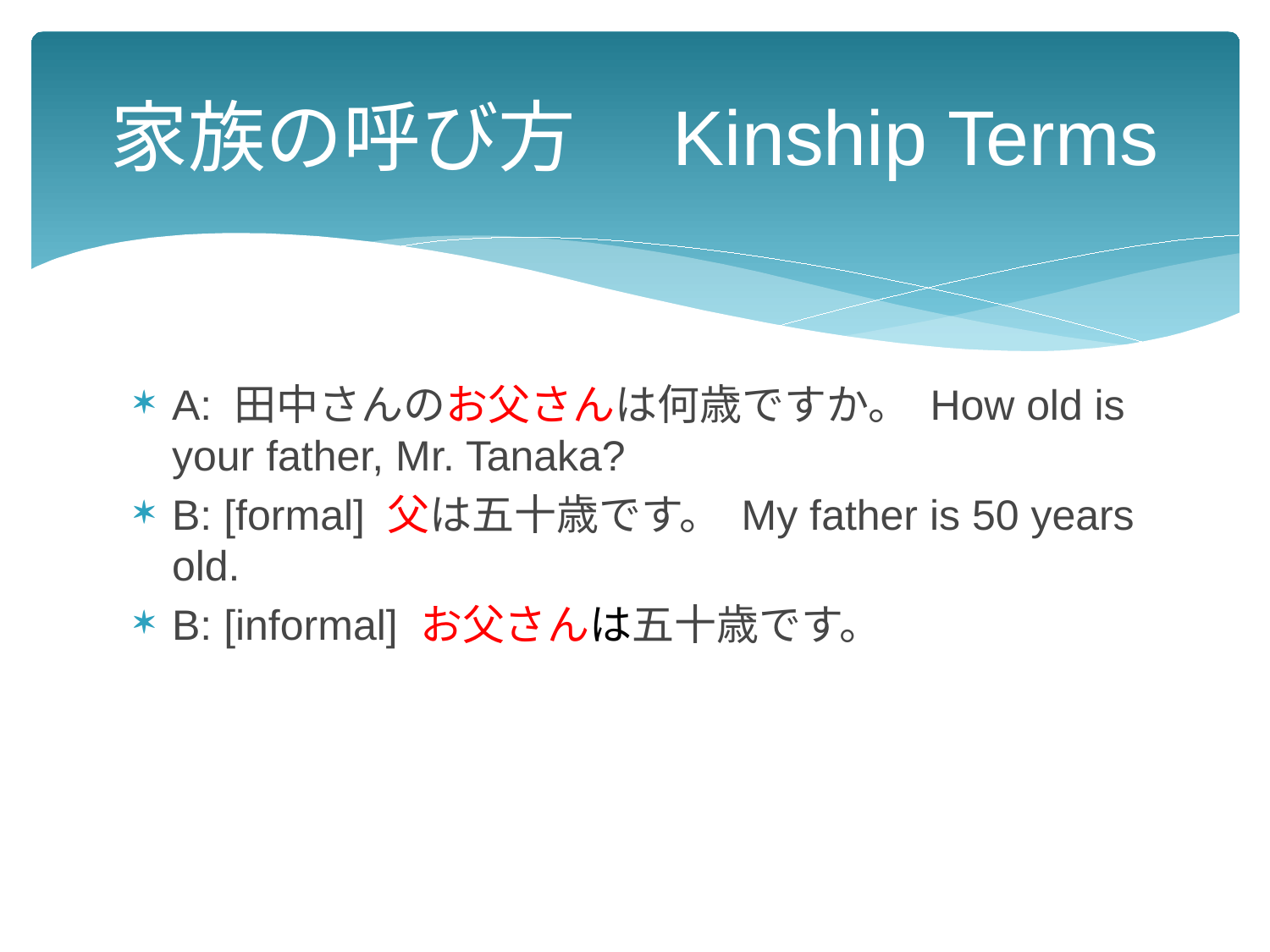

# 家族の呼び方　Kinship Terms
A: 田中さんのお父さんは何歳ですか。 How old is your father, Mr. Tanaka?
B: [formal] 父は五十歳です。 My father is 50 years old.
B: [informal] お父さんは五十歳です。